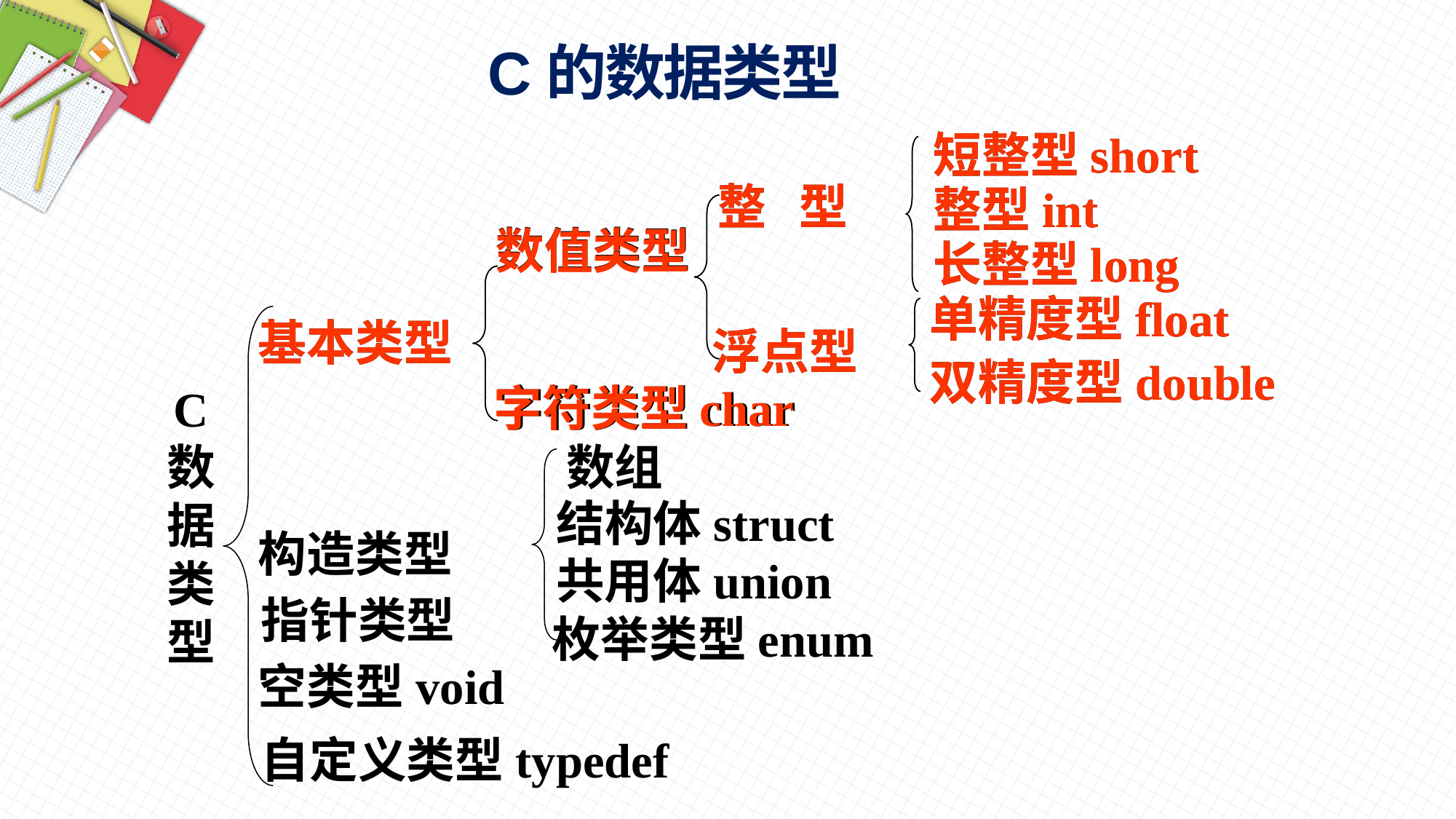

C的数据类型
短整型short

整   型
整型int

数值类型
长整型long

单精度型float

基本类型
浮点型
双精度型double
字符类型char

C
数
据
类
型
数组

结构体struct
构造类型
共用体union
指针类型
枚举类型enum
空类型void
自定义类型typedef
短整型short

整   型
整型int

数值类型
长整型long

单精度型float

基本类型
浮点型
双精度型double
字符类型char